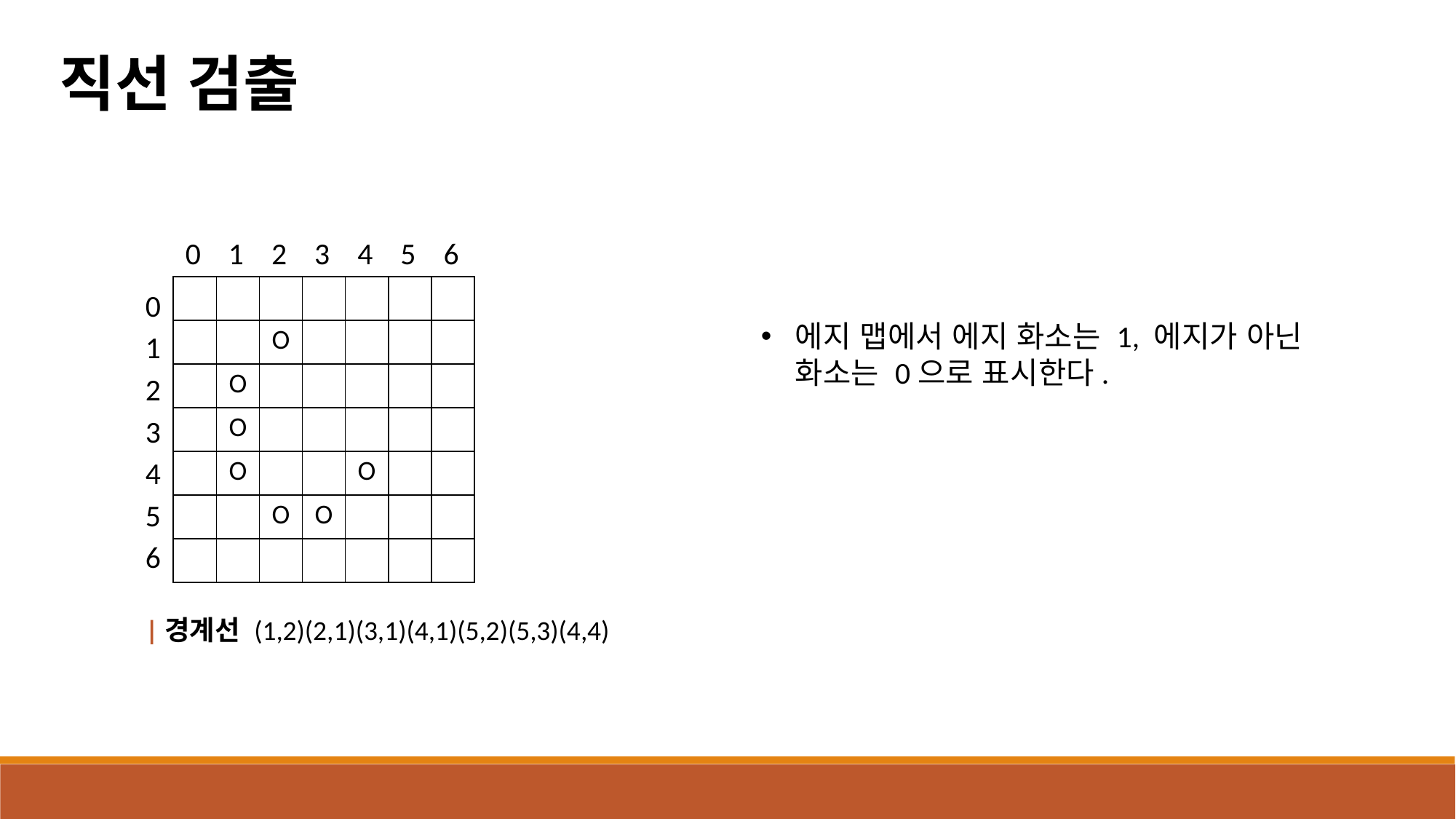

직선 검출
0    1    2    3    4    5    6
|  |  |  |  |  |  |  |
| --- | --- | --- | --- | --- | --- | --- |
|  |  | O |  |  |  |  |
|  | O |  |  |  |  |  |
|  | O |  |  |  |  |  |
|  | O |  |  | O |  |  |
|  |  | O | O |  |  |  |
|  |  |  |  |  |  |  |
0

1

2

3

4

5

6
에지 맵에서 에지 화소는 1, 에지가 아닌 화소는 0으로 표시한다.
|경계선 (1,2)(2,1)(3,1)(4,1)(5,2)(5,3)(4,4)